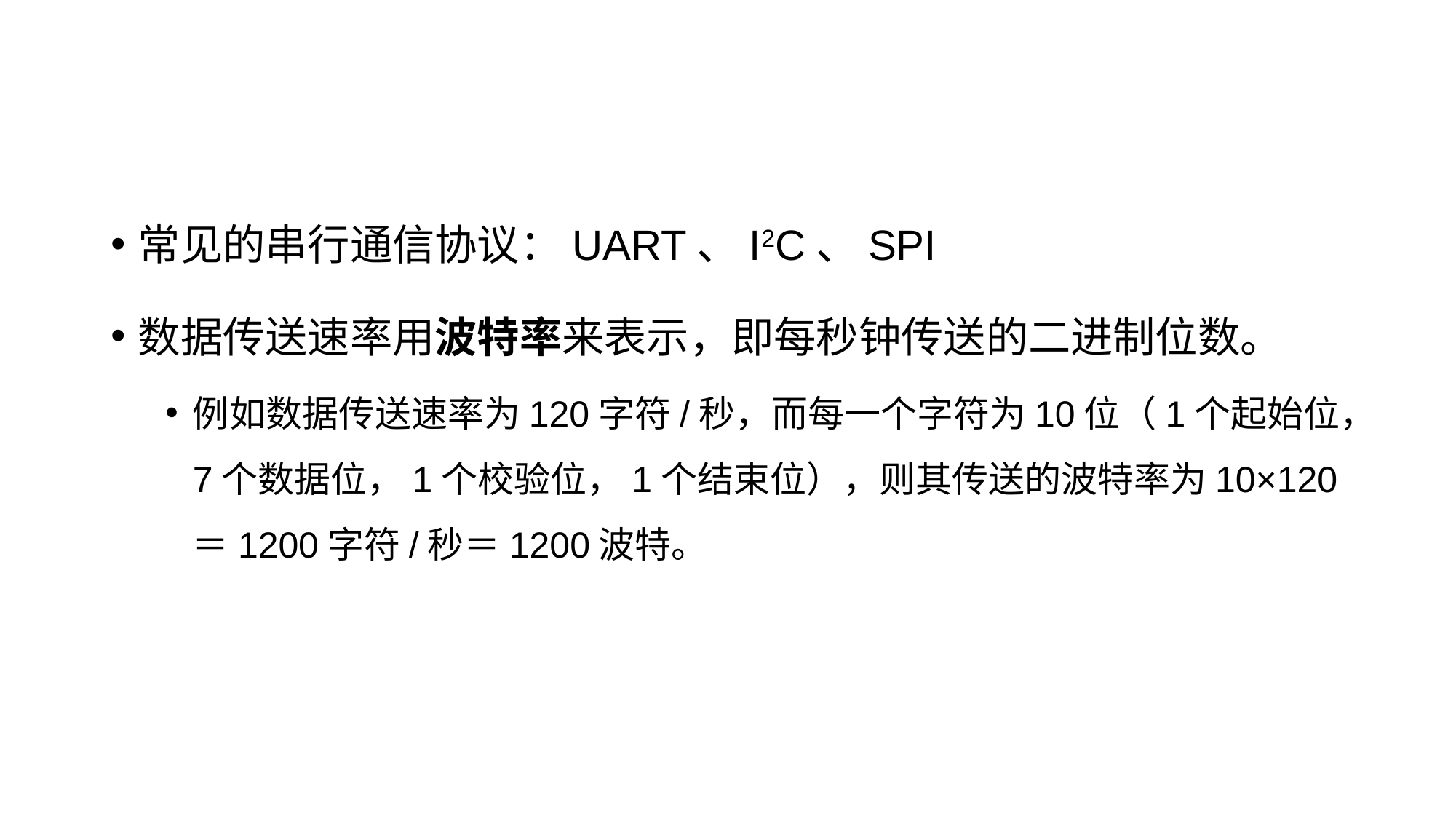

#
常见的串行通信协议：UART、I2C、SPI
数据传送速率用波特率来表示，即每秒钟传送的二进制位数。
例如数据传送速率为120字符/秒，而每一个字符为10位（1个起始位，7个数据位，1个校验位，1个结束位），则其传送的波特率为10×120＝1200字符/秒＝1200波特。